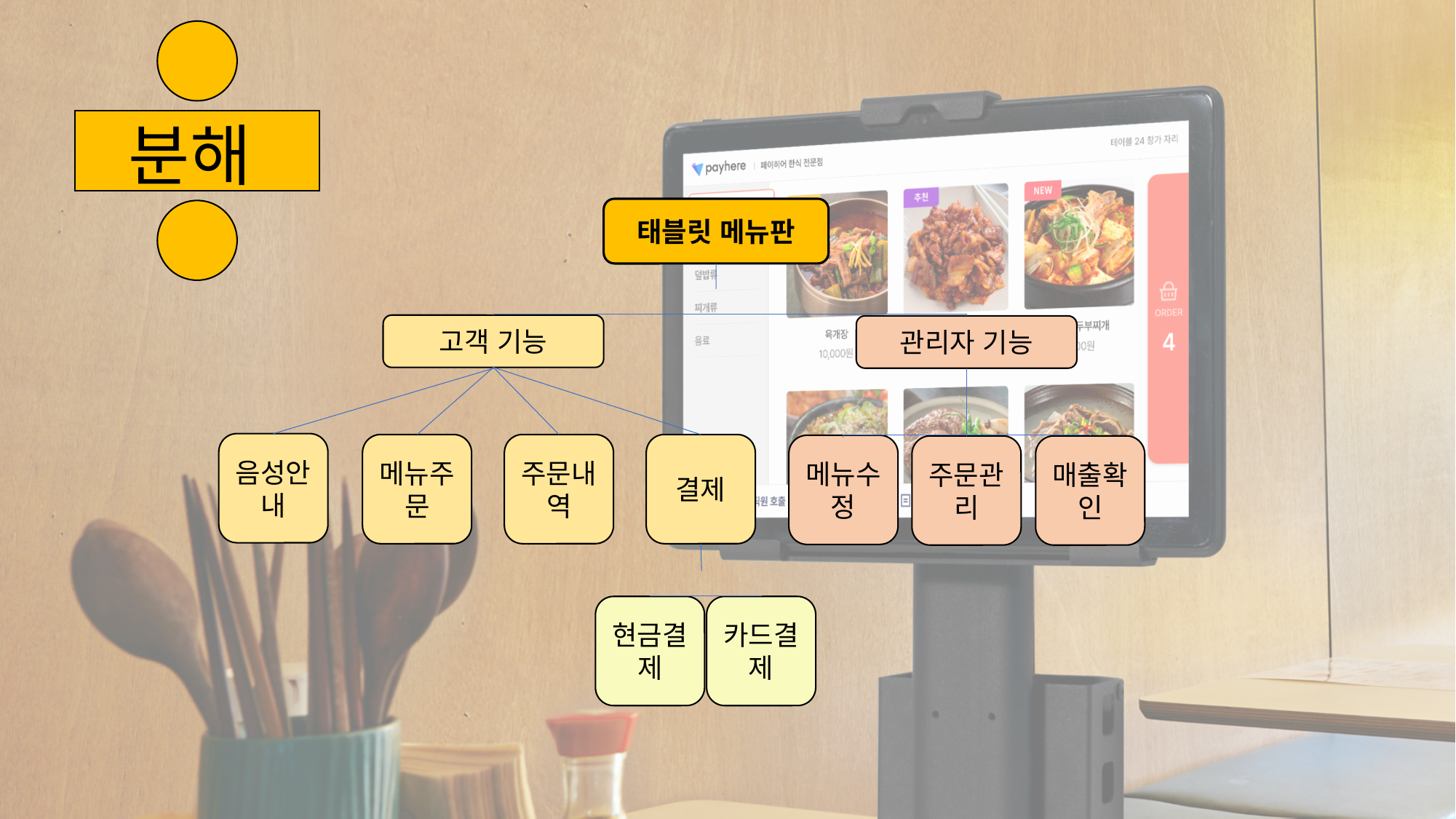

# 분해
태블릿 메뉴판
고객 기능
관리자 기능
음성안내
메뉴주문
주문내역
결제
메뉴수정
주문관리
매출확인
현금결제
카드결제